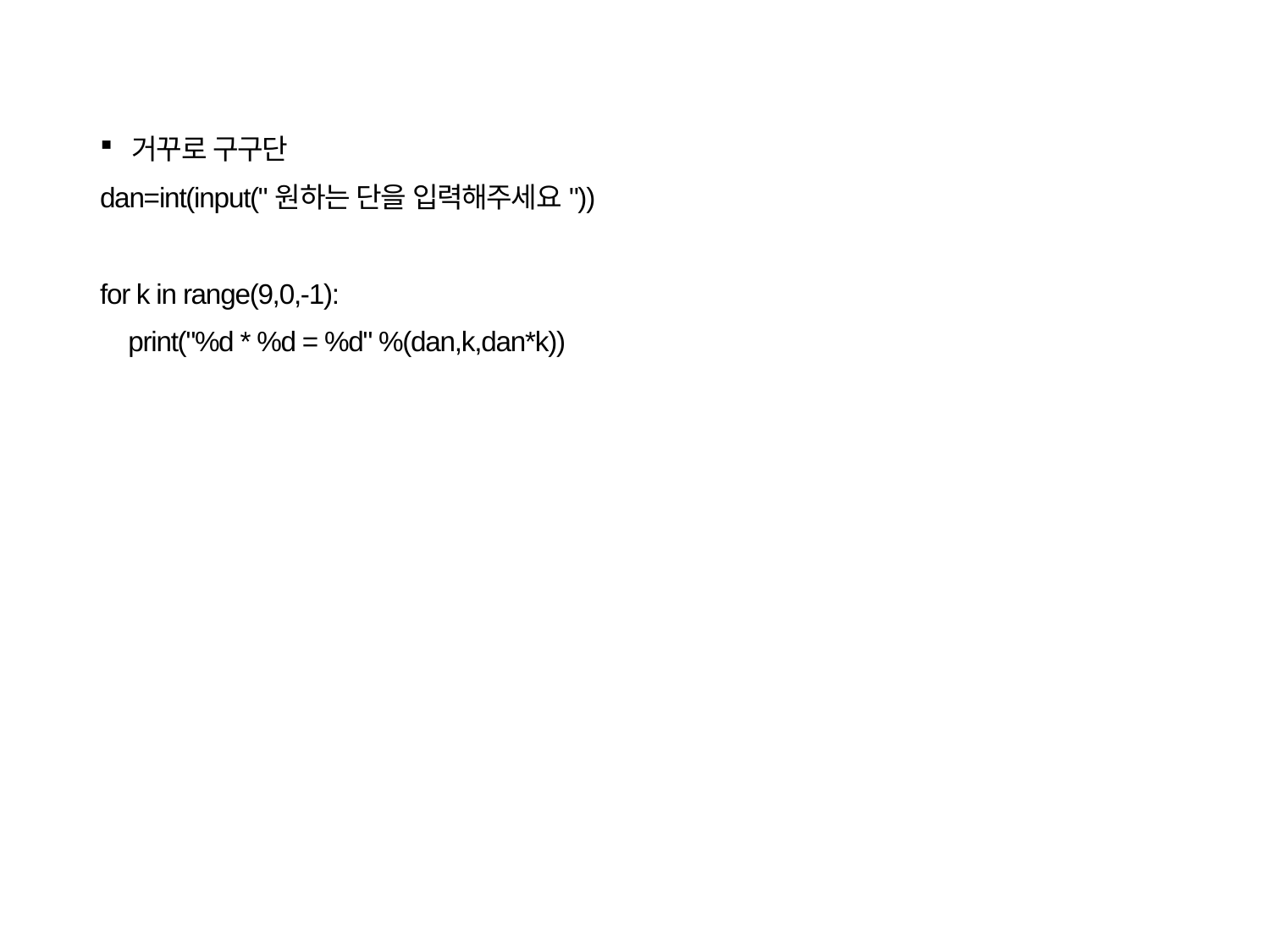

거꾸로 구구단
dan=int(input("원하는 단을 입력해주세요"))

for k in range(9,0,-1):
    print("%d * %d = %d" %(dan,k,dan*k))

23